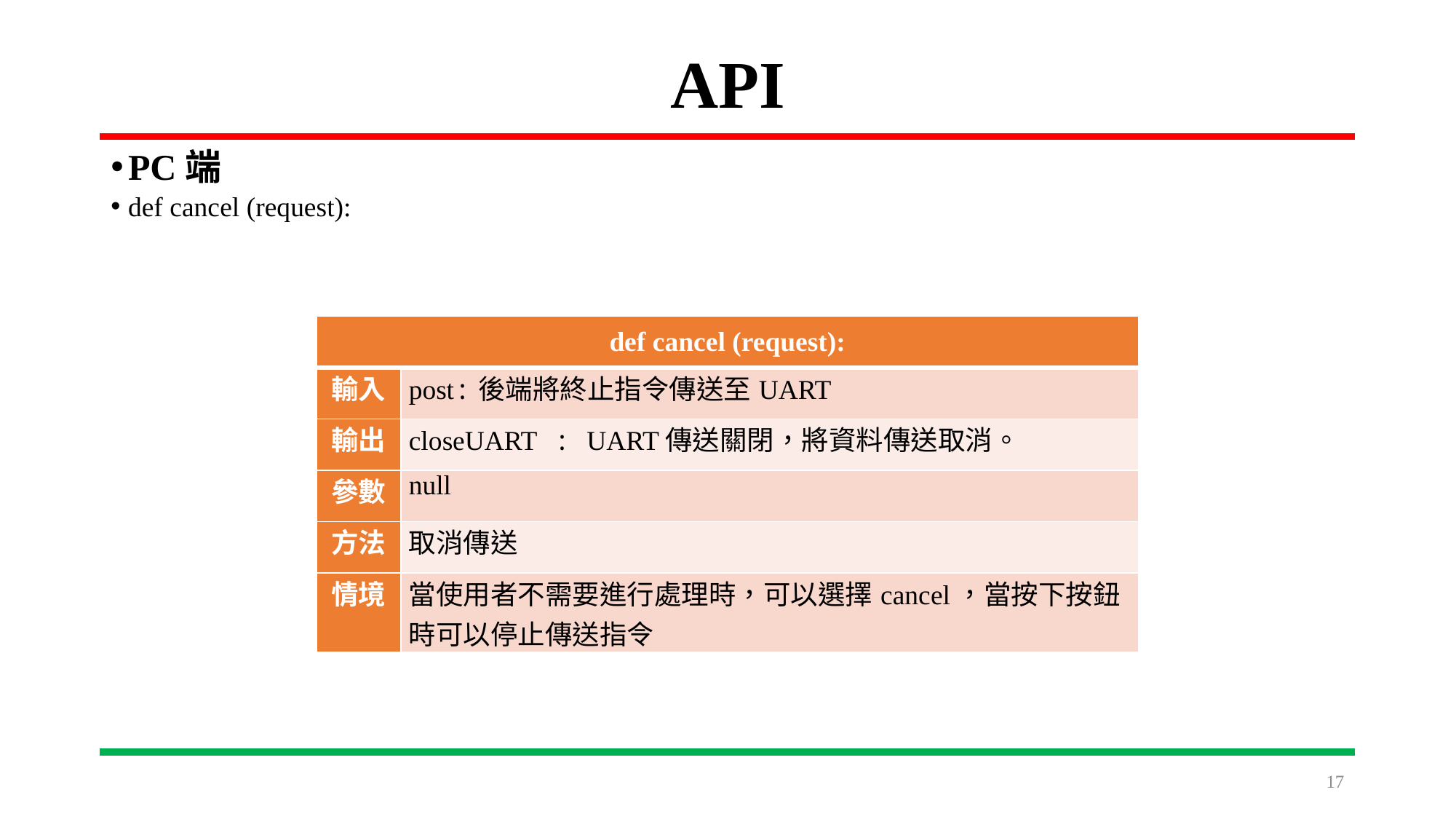

# API
PC端
def cancel (request):

| def cancel (request): |  |
| --- | --- |
| 輸入 | post:後端將終止指令傳送至UART |
| 輸出 | closeUART : UART傳送關閉，將資料傳送取消。 |
| 參數 | null |
| 方法 | 取消傳送 |
| 情境 | 當使用者不需要進行處理時，可以選擇cancel，當按下按鈕時可以停止傳送指令 |
17